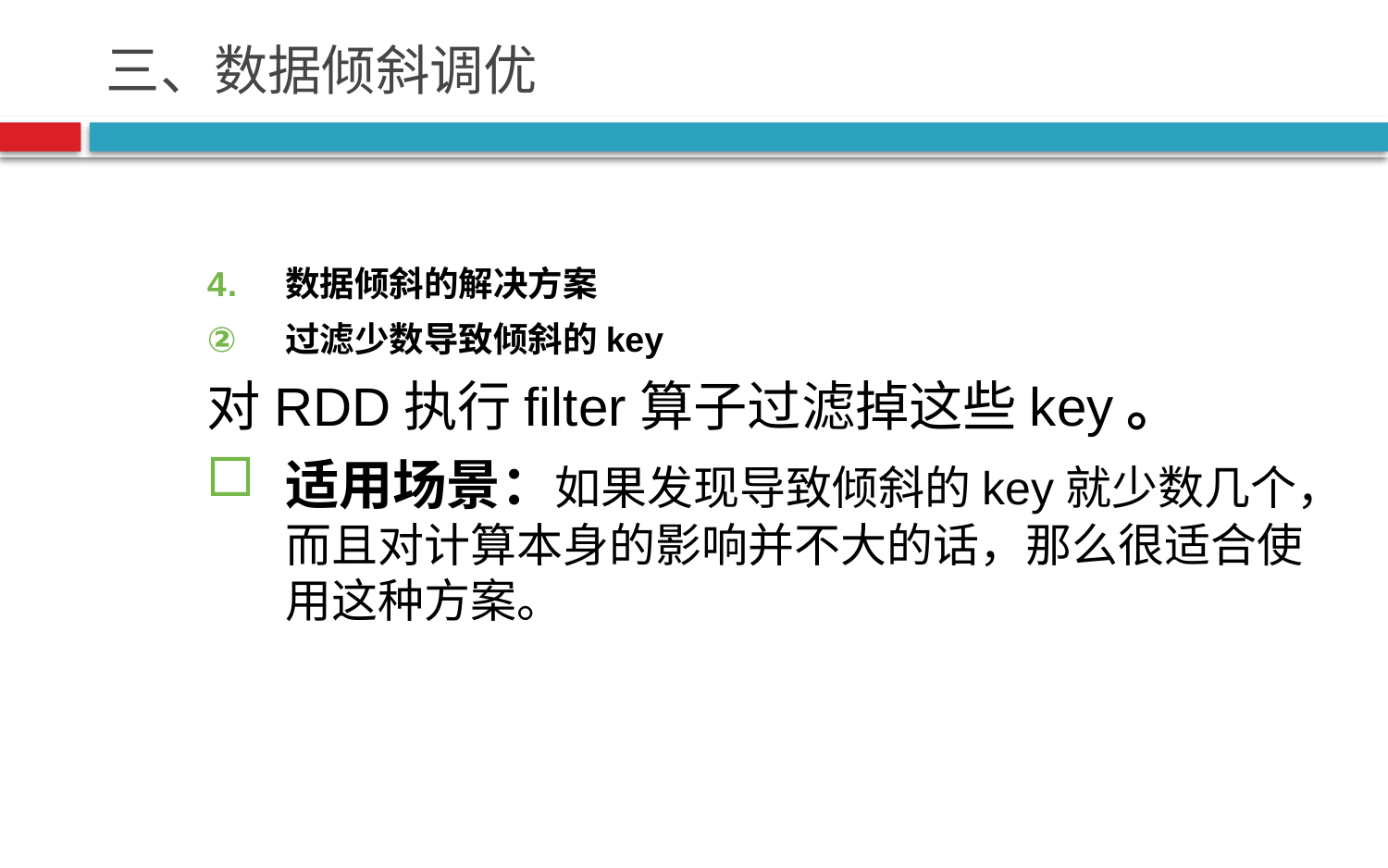

# 三、数据倾斜调优
数据倾斜的解决方案
过滤少数导致倾斜的key
对RDD执行filter算子过滤掉这些key。
适用场景：如果发现导致倾斜的key就少数几个，而且对计算本身的影响并不大的话，那么很适合使用这种方案。